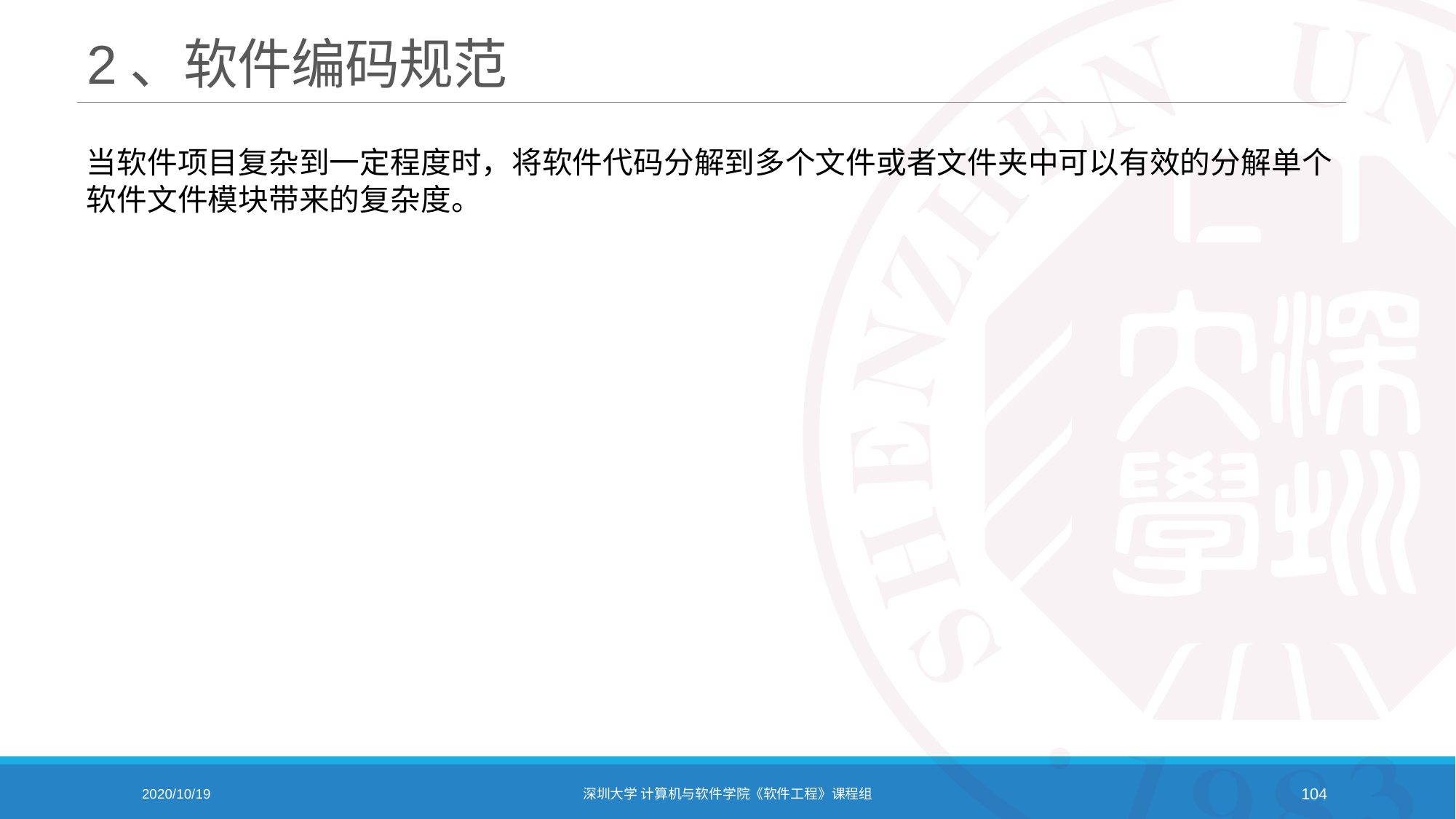

# 2、软件编码规范
当软件项目复杂到一定程度时，将软件代码分解到多个文件或者文件夹中可以有效的分解单个软件文件模块带来的复杂度。
2020/10/19
深圳大学 计算机与软件学院《软件工程》课程组
104